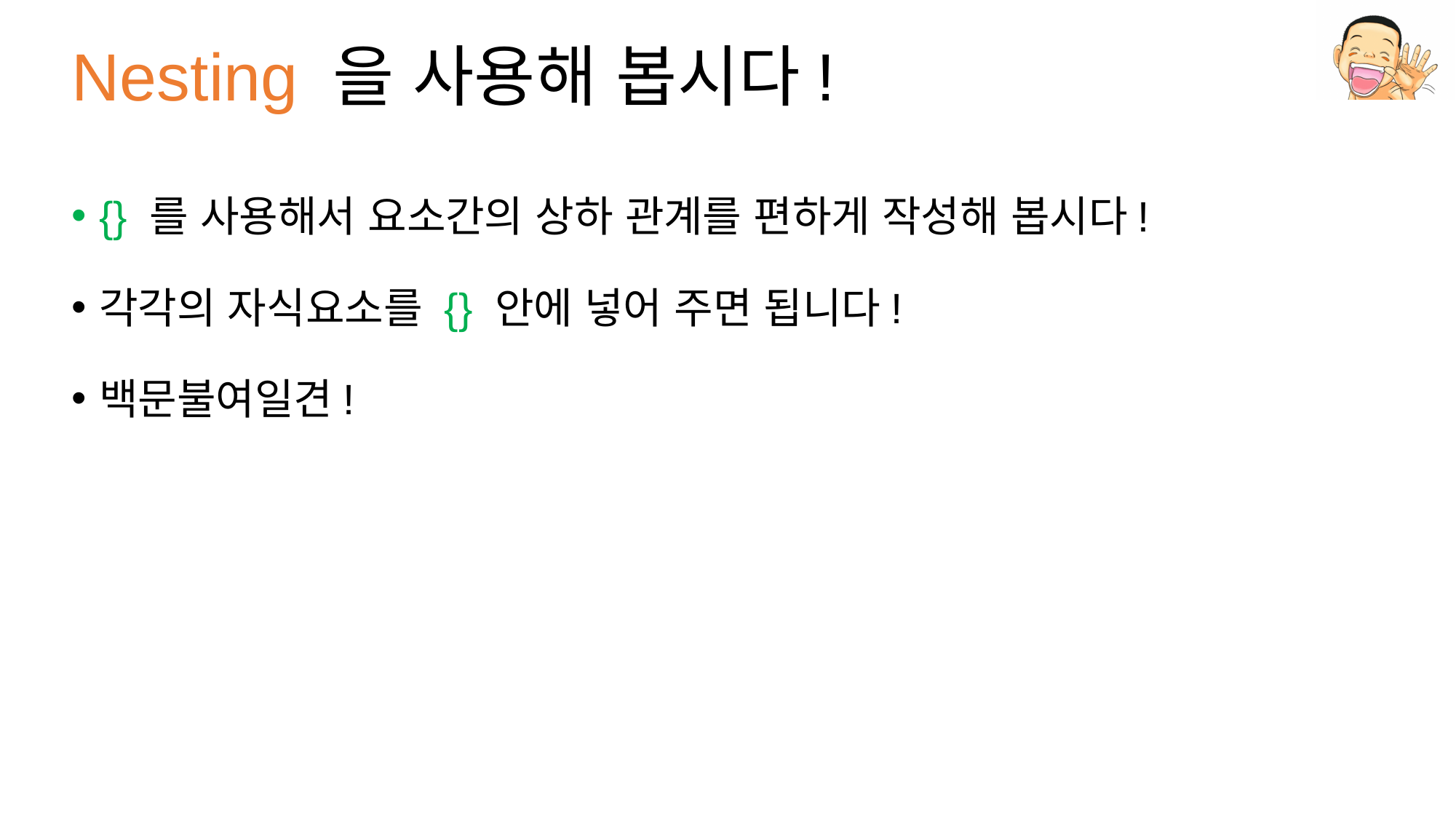

# Nesting 을 사용해 봅시다!
{} 를 사용해서 요소간의 상하 관계를 편하게 작성해 봅시다!
각각의 자식요소를 {} 안에 넣어 주면 됩니다!
백문불여일견!